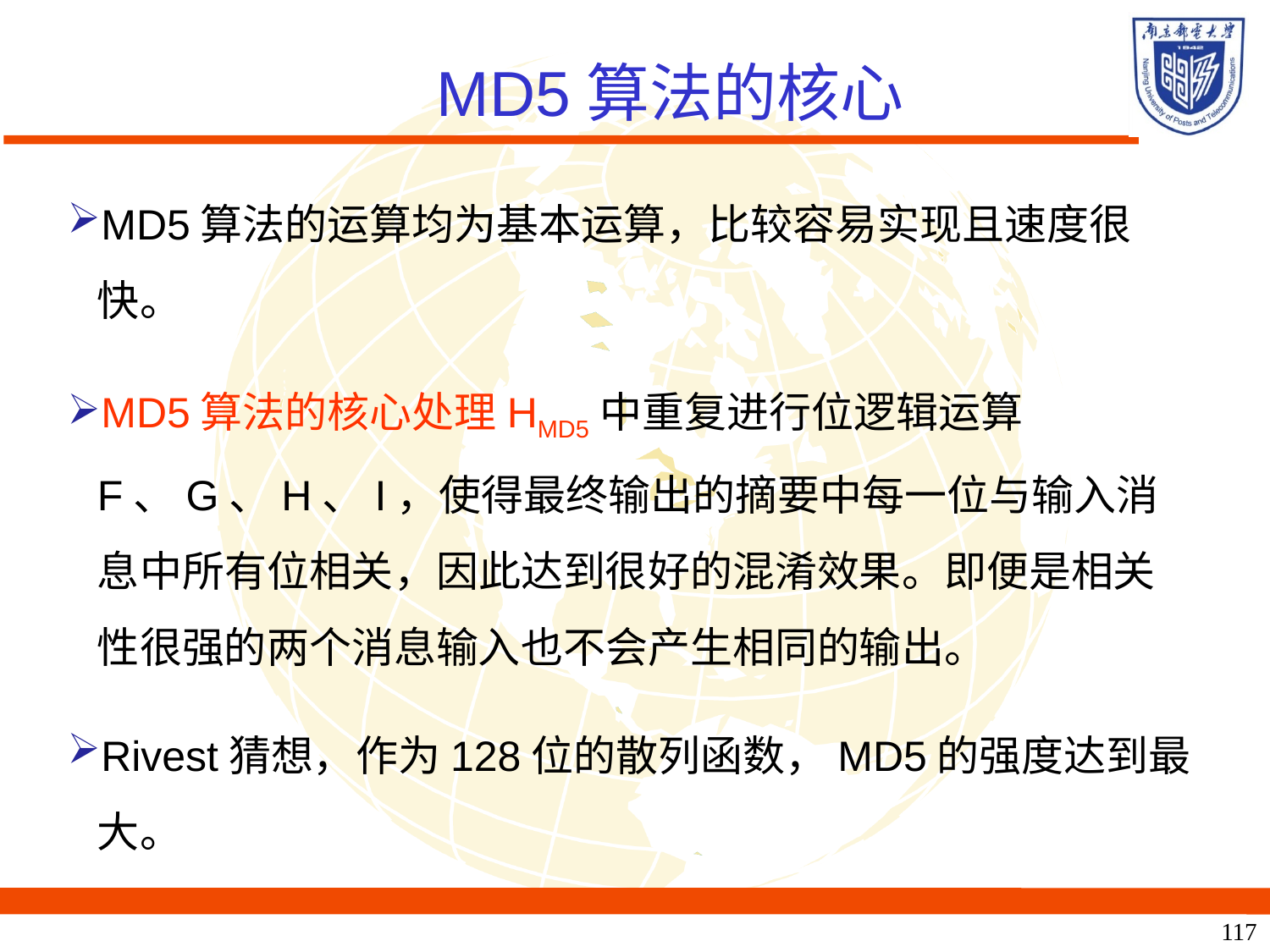

MD5算法的核心
MD5算法的运算均为基本运算，比较容易实现且速度很快。
MD5算法的核心处理HMD5中重复进行位逻辑运算F、G、H、I，使得最终输出的摘要中每一位与输入消息中所有位相关，因此达到很好的混淆效果。即便是相关性很强的两个消息输入也不会产生相同的输出。
Rivest猜想，作为128位的散列函数，MD5的强度达到最大。
117